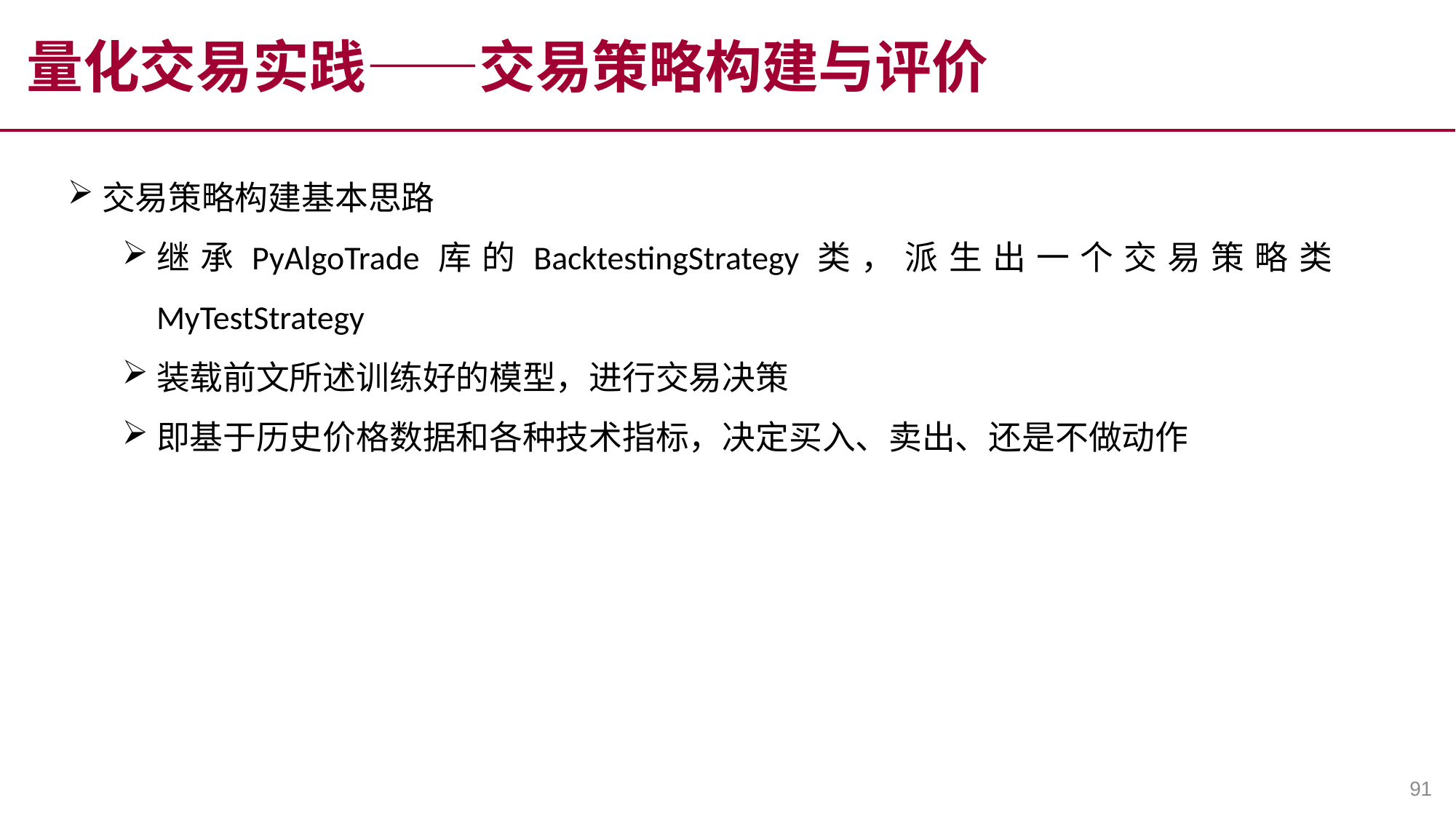

量化交易实践——交易策略构建与评价
交易策略构建基本思路
继承PyAlgoTrade库的BacktestingStrategy类，派生出一个交易策略类MyTestStrategy
装载前文所述训练好的模型，进行交易决策
即基于历史价格数据和各种技术指标，决定买入、卖出、还是不做动作
91